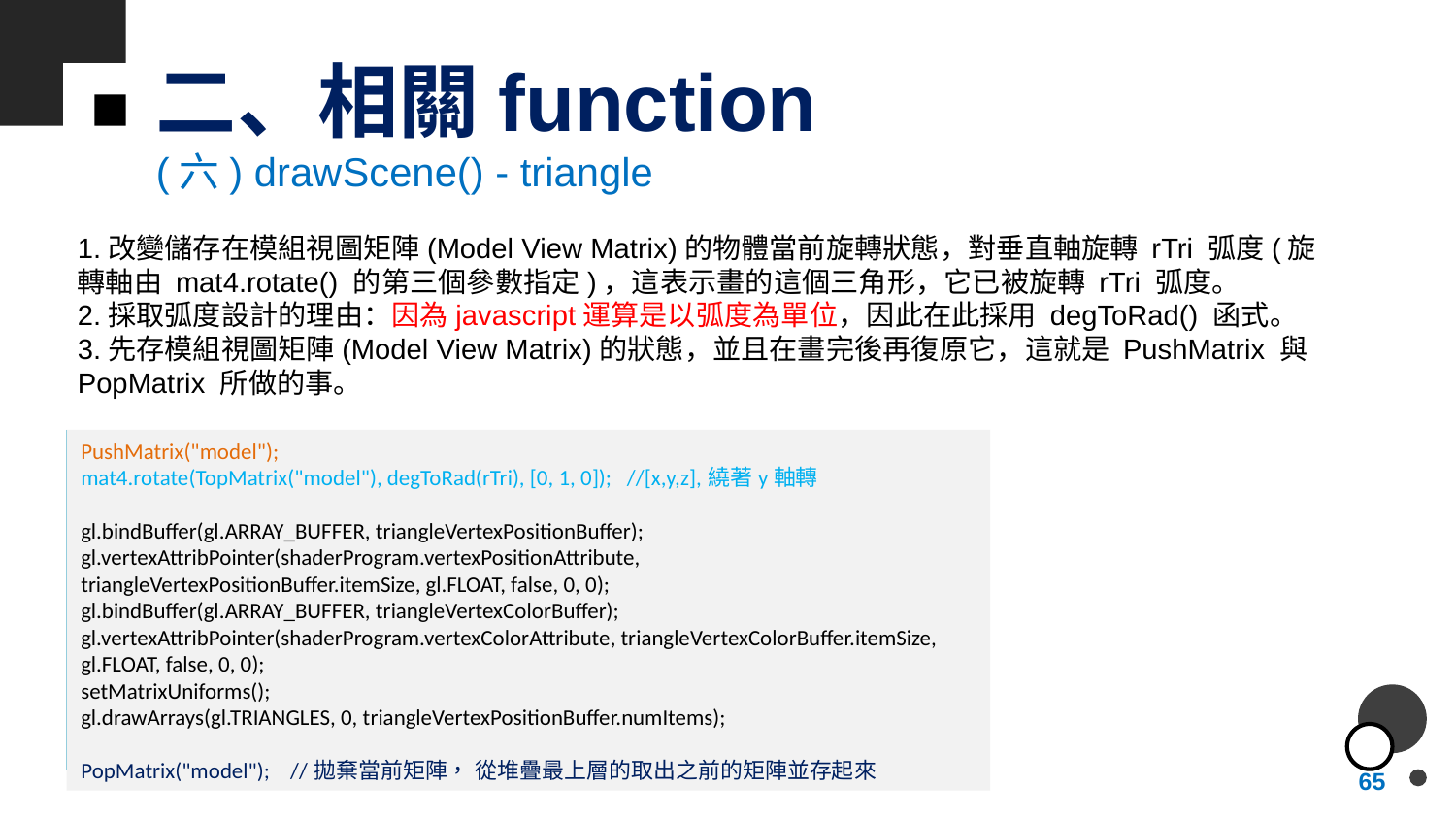

# 二、相關function
(六) drawScene() - triangle
1.改變儲存在模組視圖矩陣(Model View Matrix)的物體當前旋轉狀態，對垂直軸旋轉 rTri 弧度(旋轉軸由 mat4.rotate() 的第三個參數指定)，這表示畫的這個三角形，它已被旋轉 rTri 弧度。
2.採取弧度設計的理由：因為javascript運算是以弧度為單位，因此在此採用 degToRad() 函式。
3.先存模組視圖矩陣(Model View Matrix)的狀態，並且在畫完後再復原它，這就是 PushMatrix 與 PopMatrix 所做的事。
PushMatrix("model");
mat4.rotate(TopMatrix("model"), degToRad(rTri), [0, 1, 0]);   //[x,y,z],繞著y軸轉
gl.bindBuffer(gl.ARRAY_BUFFER, triangleVertexPositionBuffer);	      gl.vertexAttribPointer(shaderProgram.vertexPositionAttribute, triangleVertexPositionBuffer.itemSize, gl.FLOAT, false, 0, 0);	        gl.bindBuffer(gl.ARRAY_BUFFER, triangleVertexColorBuffer);	        gl.vertexAttribPointer(shaderProgram.vertexColorAttribute, triangleVertexColorBuffer.itemSize, gl.FLOAT, false, 0, 0);
setMatrixUniforms();
gl.drawArrays(gl.TRIANGLES, 0, triangleVertexPositionBuffer.numItems);

PopMatrix("model");    //拋棄當前矩陣， 從堆疊最上層的取出之前的矩陣並存起來

65